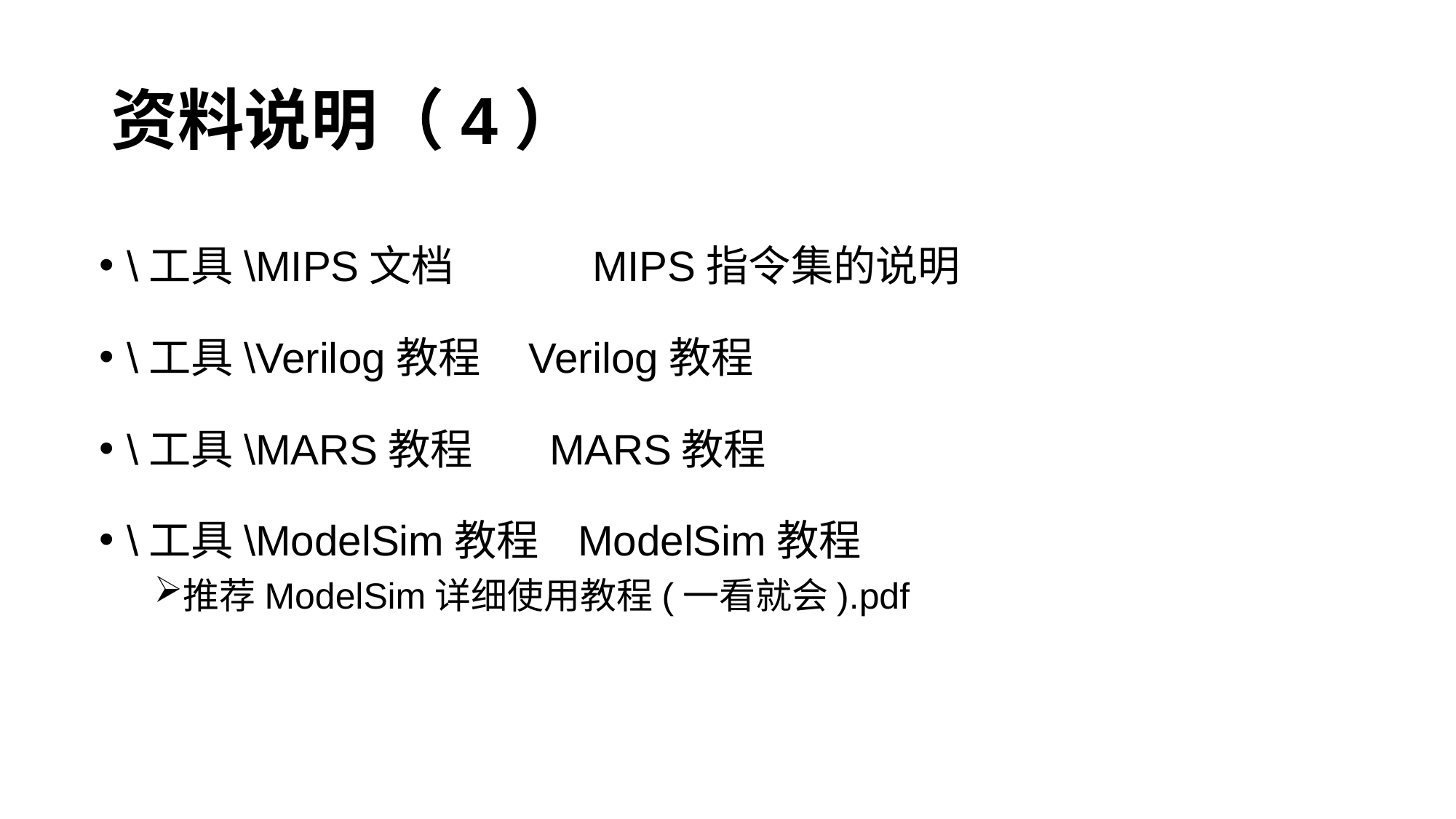

# 资料说明（4）
\工具\MIPS文档		  MIPS指令集的说明
\工具\Verilog教程    Verilog教程
\工具\MARS教程       MARS教程
\工具\ModelSim教程   ModelSim教程
推荐ModelSim详细使用教程(一看就会).pdf